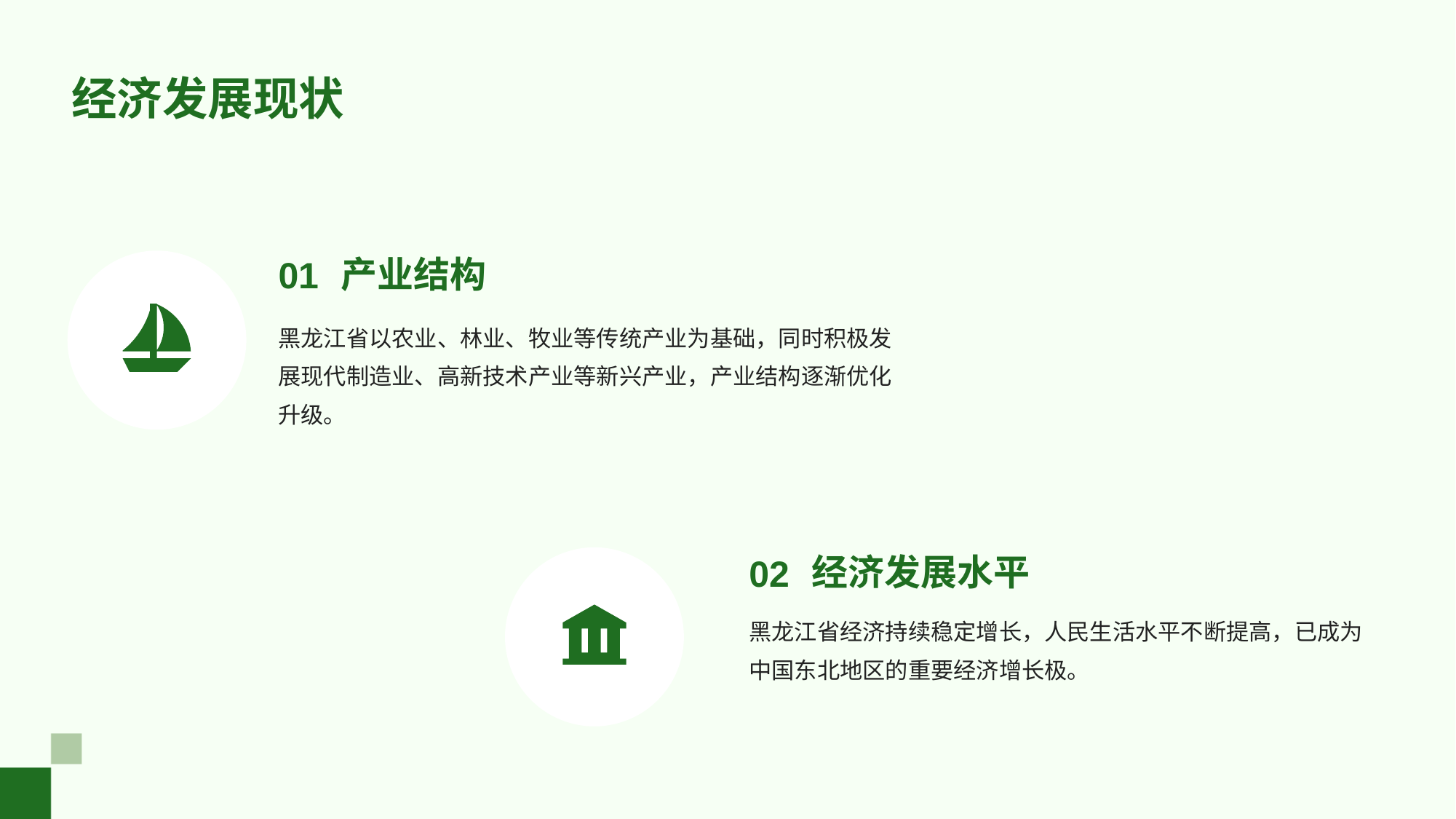

经济发展现状
01
产业结构

黑龙江省以农业、林业、牧业等传统产业为基础，同时积极发展现代制造业、高新技术产业等新兴产业，产业结构逐渐优化升级。
02
经济发展水平

黑龙江省经济持续稳定增长，人民生活水平不断提高，已成为中国东北地区的重要经济增长极。